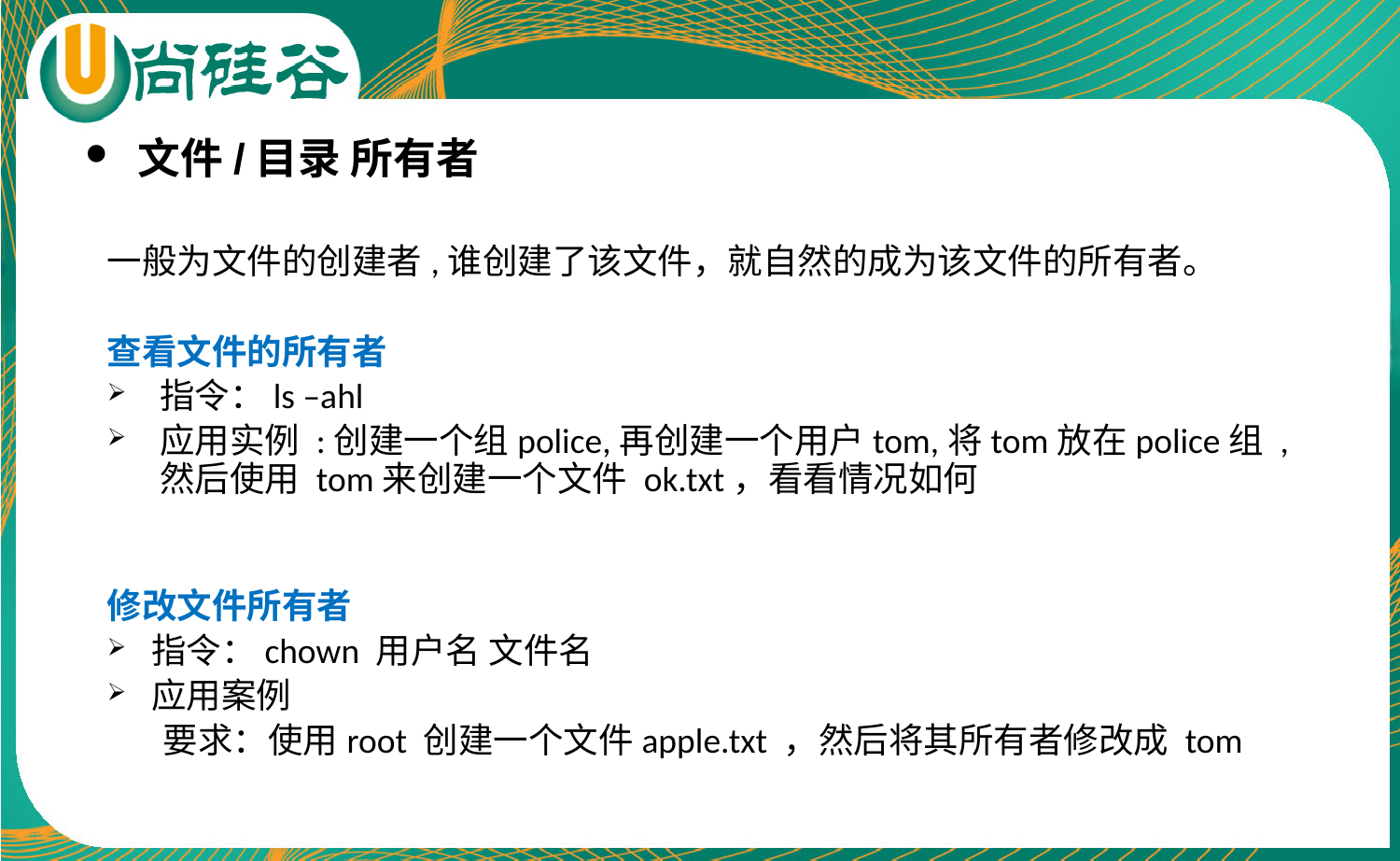

文件/目录 所有者
一般为文件的创建者,谁创建了该文件，就自然的成为该文件的所有者。

查看文件的所有者
指令：ls –ahl
应用实例 :创建一个组police,再创建一个用户tom,将tom放在police组 ,然后使用 tom来创建一个文件 ok.txt，看看情况如何

修改文件所有者
指令：chown 用户名 文件名
应用案例
      要求：使用root 创建一个文件apple.txt ，然后将其所有者修改成 tom